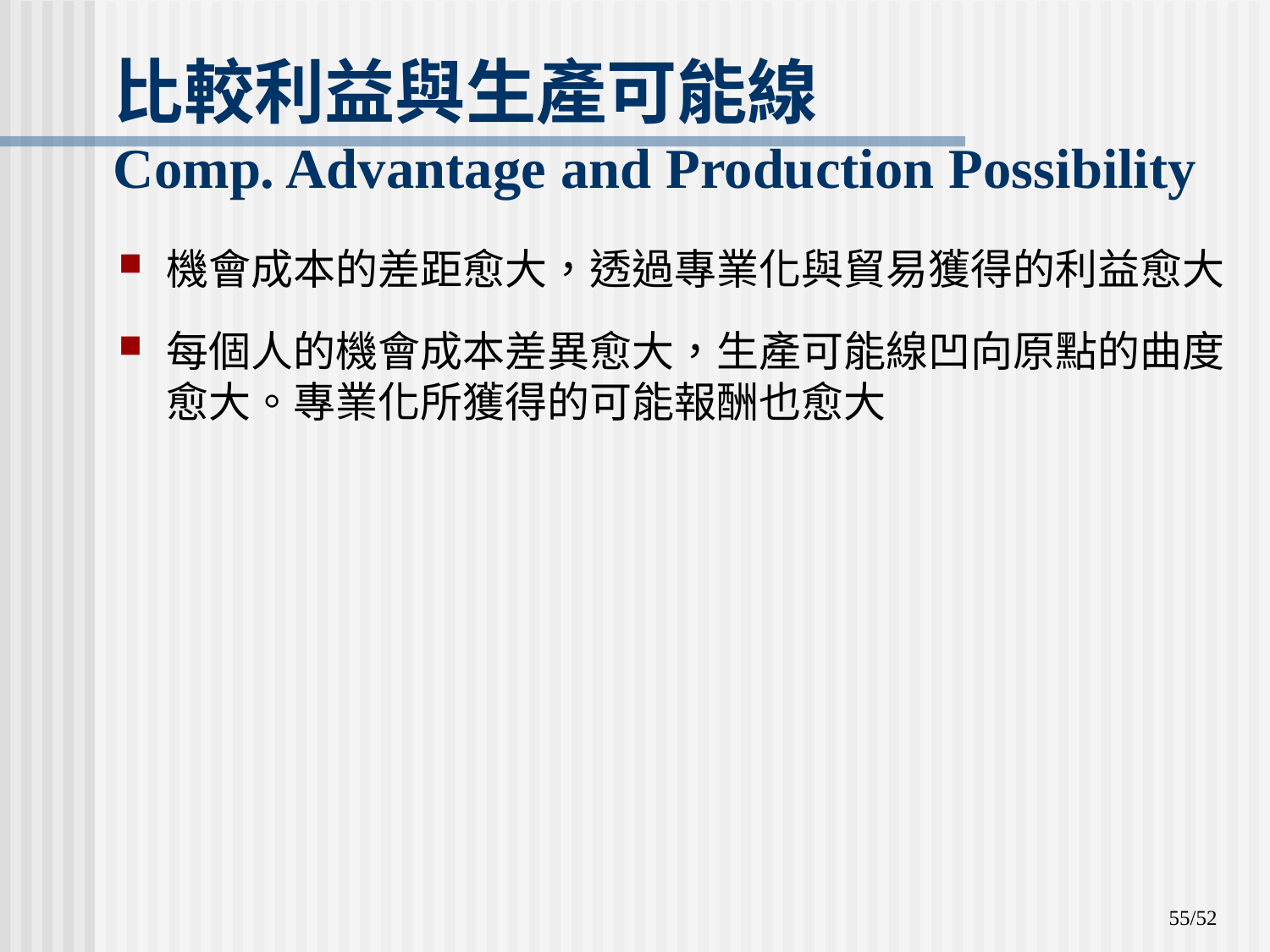

# 比較利益與生產可能線 Comp. Advantage and Production Possibility
機會成本的差距愈大，透過專業化與貿易獲得的利益愈大
每個人的機會成本差異愈大，生產可能線凹向原點的曲度愈大。專業化所獲得的可能報酬也愈大